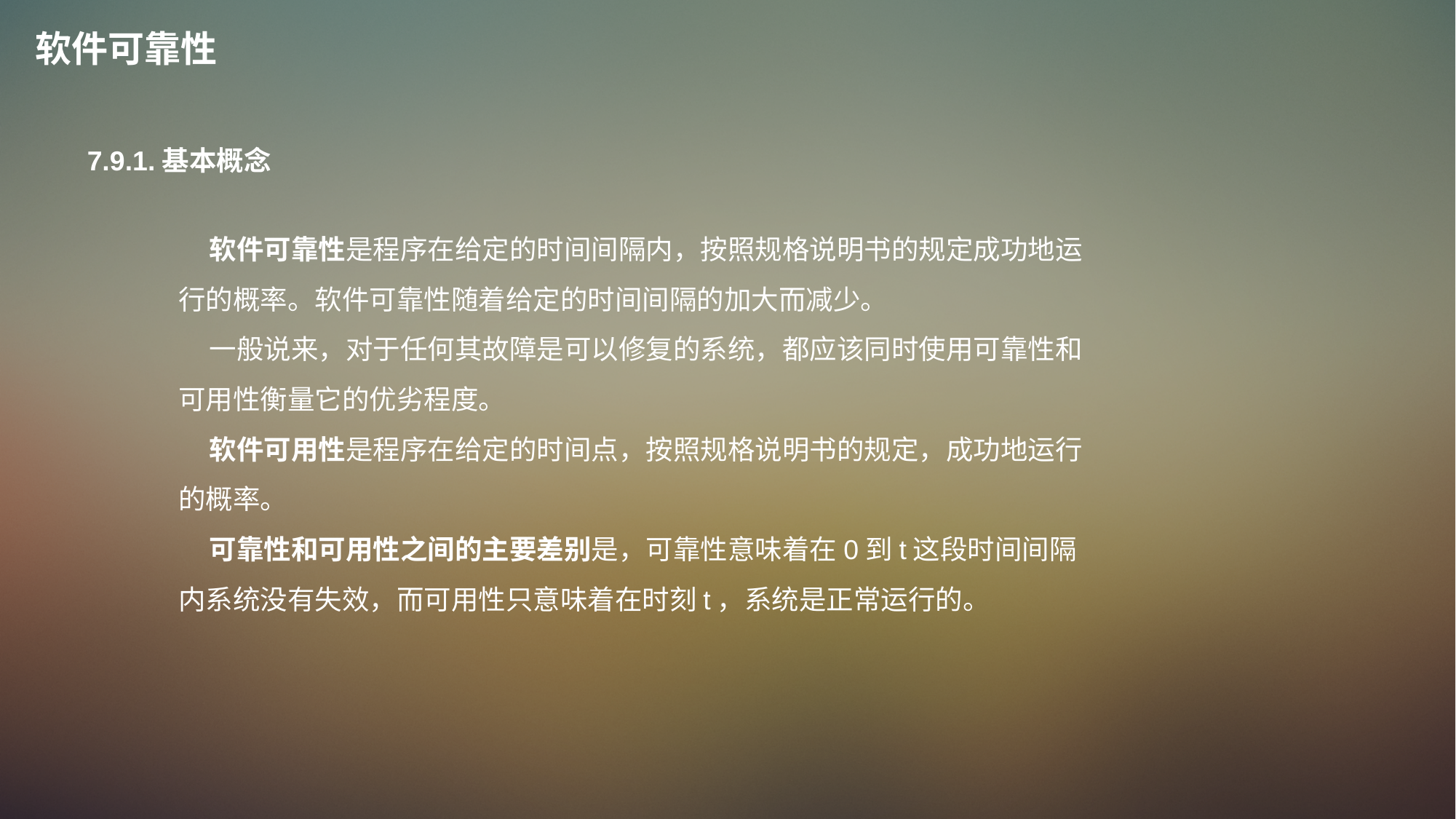

软件可靠性
7.9.1.基本概念
    软件可靠性是程序在给定的时间间隔内，按照规格说明书的规定成功地运行的概率。软件可靠性随着给定的时间间隔的加大而减少。
    一般说来，对于任何其故障是可以修复的系统，都应该同时使用可靠性和可用性衡量它的优劣程度。
    软件可用性是程序在给定的时间点，按照规格说明书的规定，成功地运行的概率。
    可靠性和可用性之间的主要差别是，可靠性意味着在0到t这段时间间隔内系统没有失效，而可用性只意味着在时刻t，系统是正常运行的。